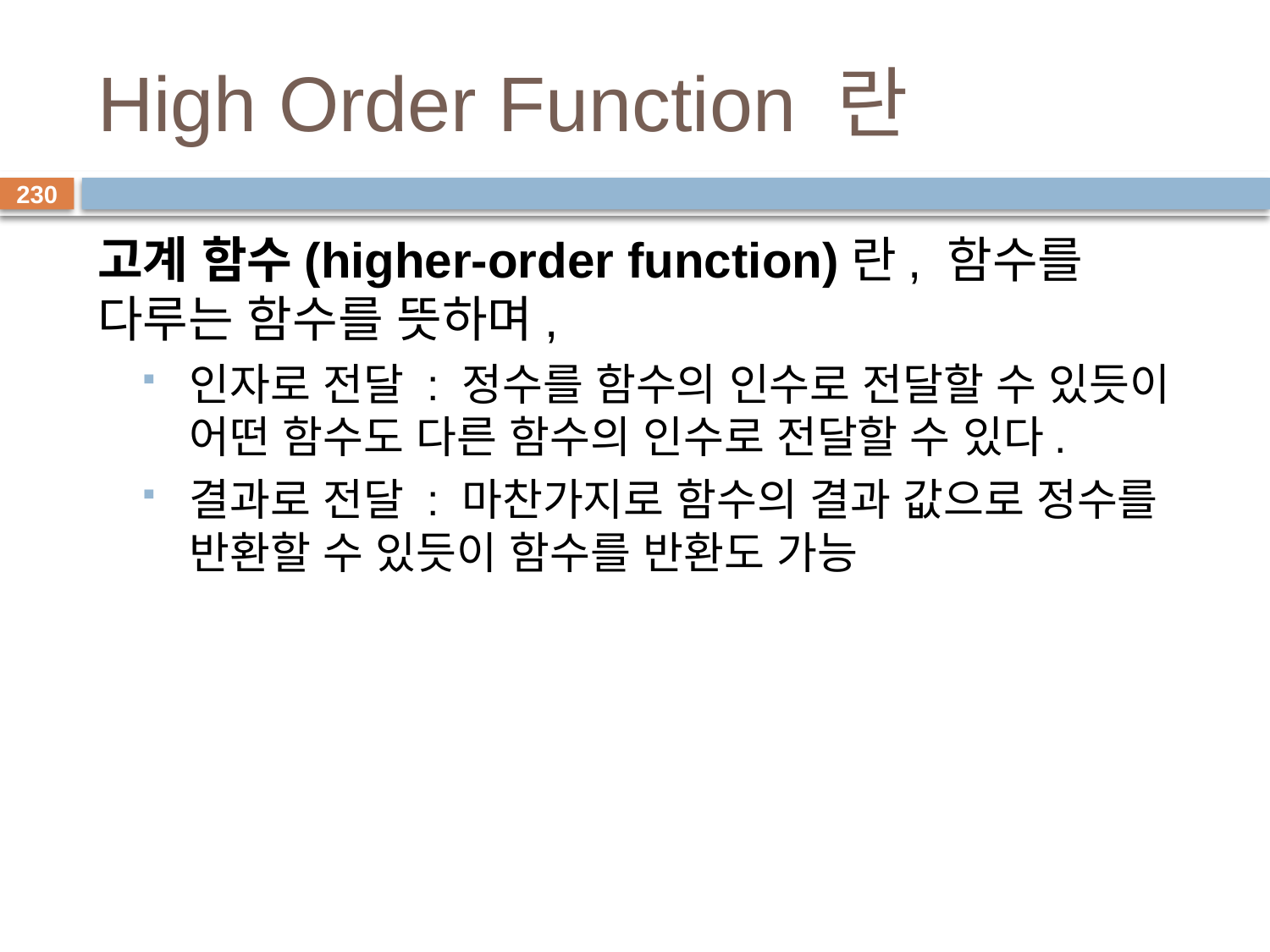

# High Order Function 란
230
고계 함수(higher-order function)란, 함수를 다루는 함수를 뜻하며,
인자로 전달 : 정수를 함수의 인수로 전달할 수 있듯이 어떤 함수도 다른 함수의 인수로 전달할 수 있다.
결과로 전달 : 마찬가지로 함수의 결과 값으로 정수를 반환할 수 있듯이 함수를 반환도 가능